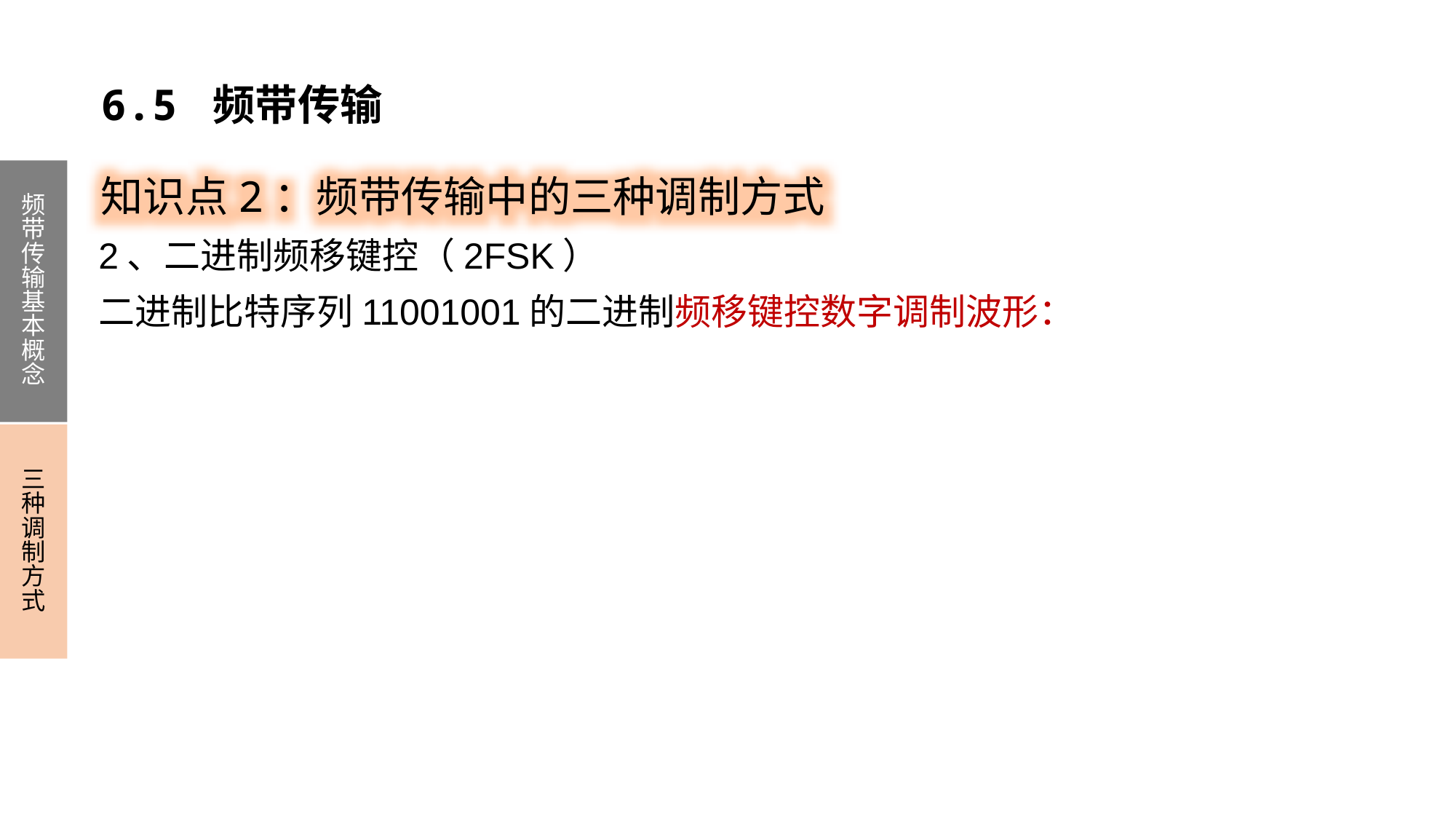

6.5 频带传输
知识点2：频带传输中的三种调制方式
频带传输基本概念
三种调制方式
2、二进制频移键控（2FSK）
二进制比特序列11001001的二进制频移键控数字调制波形：